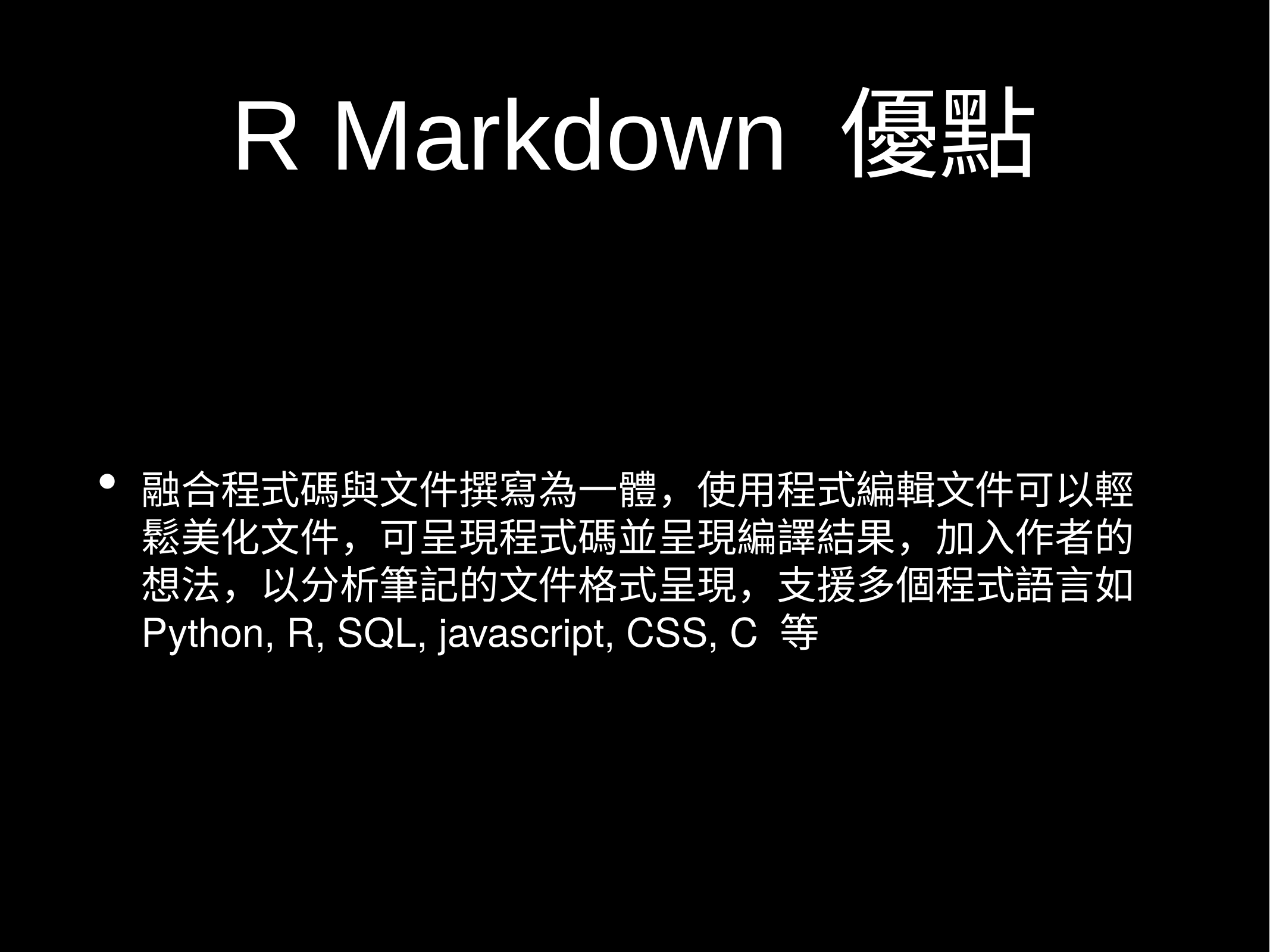

# R Markdown 優點
融合程式碼與文件撰寫為一體，使用程式編輯文件可以輕鬆美化文件，可呈現程式碼並呈現編譯結果，加入作者的想法，以分析筆記的文件格式呈現，支援多個程式語言如 Python, R, SQL, javascript, CSS, C 等